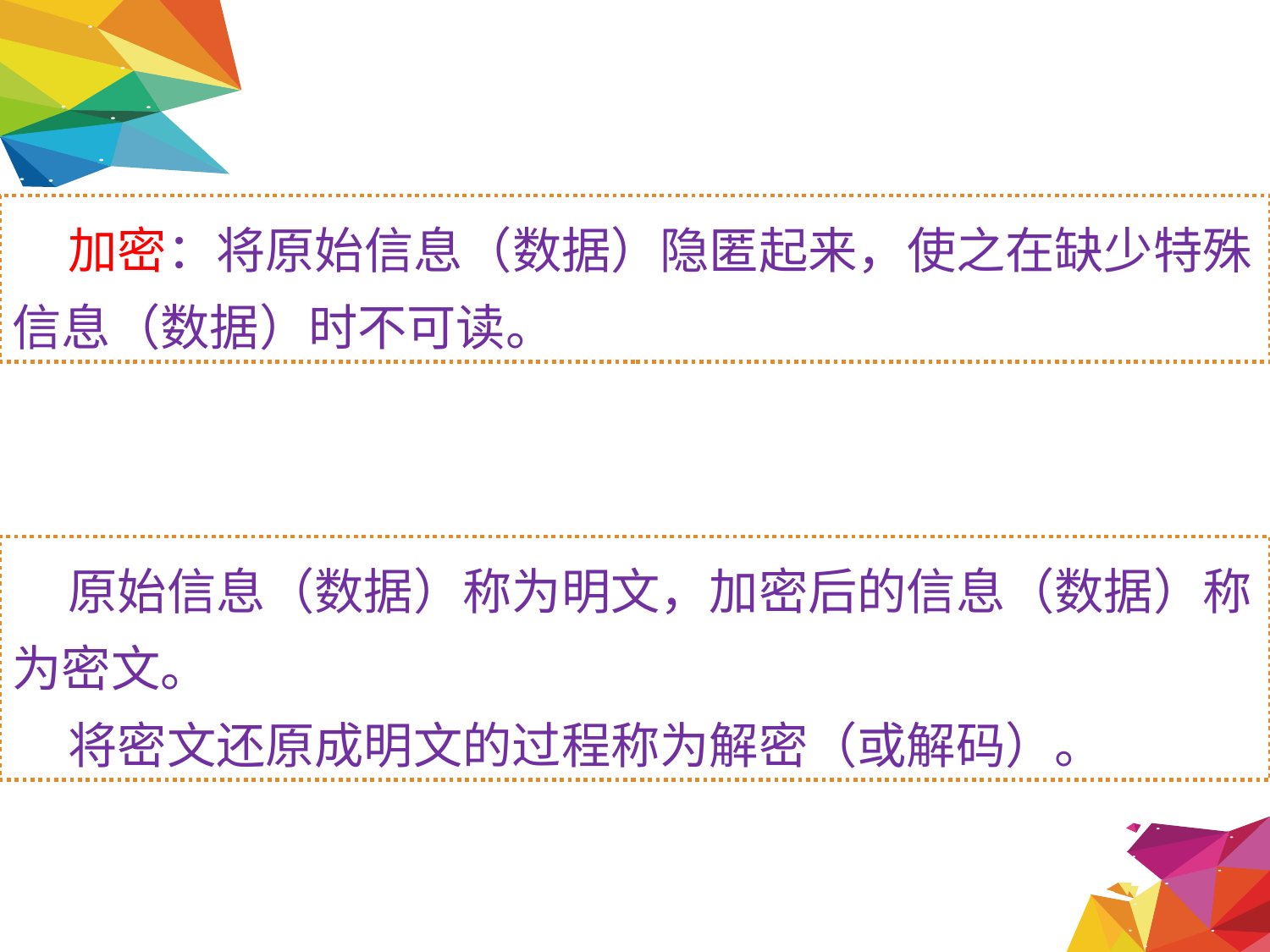

加密：将原始信息（数据）隐匿起来，使之在缺少特殊信息（数据）时不可读。
    原始信息（数据）称为明文，加密后的信息（数据）称为密文。
    将密文还原成明文的过程称为解密（或解码）。